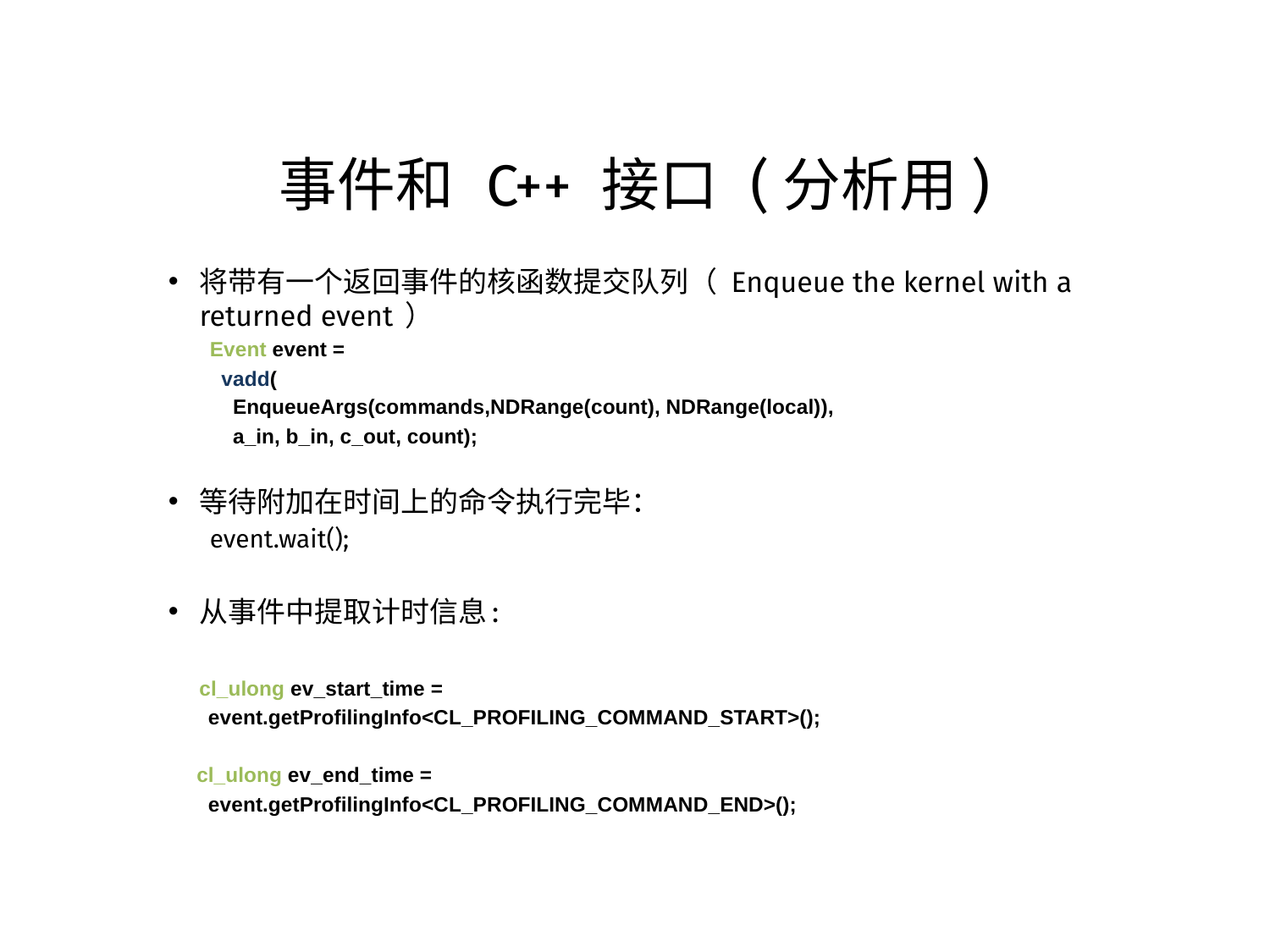

事件和 C++ 接口 (分析用)
将带有一个返回事件的核函数提交队列（ Enqueue the kernel with a returned event ）
Event event =
  vadd(
    EnqueueArgs(commands,NDRange(count), NDRange(local)),
    a_in, b_in, c_out, count);

等待附加在时间上的命令执行完毕：
event.wait();

从事件中提取计时信息:

     cl_ulong ev_start_time =
       event.getProfilingInfo<CL_PROFILING_COMMAND_START>();

     cl_ulong ev_end_time =
       event.getProfilingInfo<CL_PROFILING_COMMAND_END>();